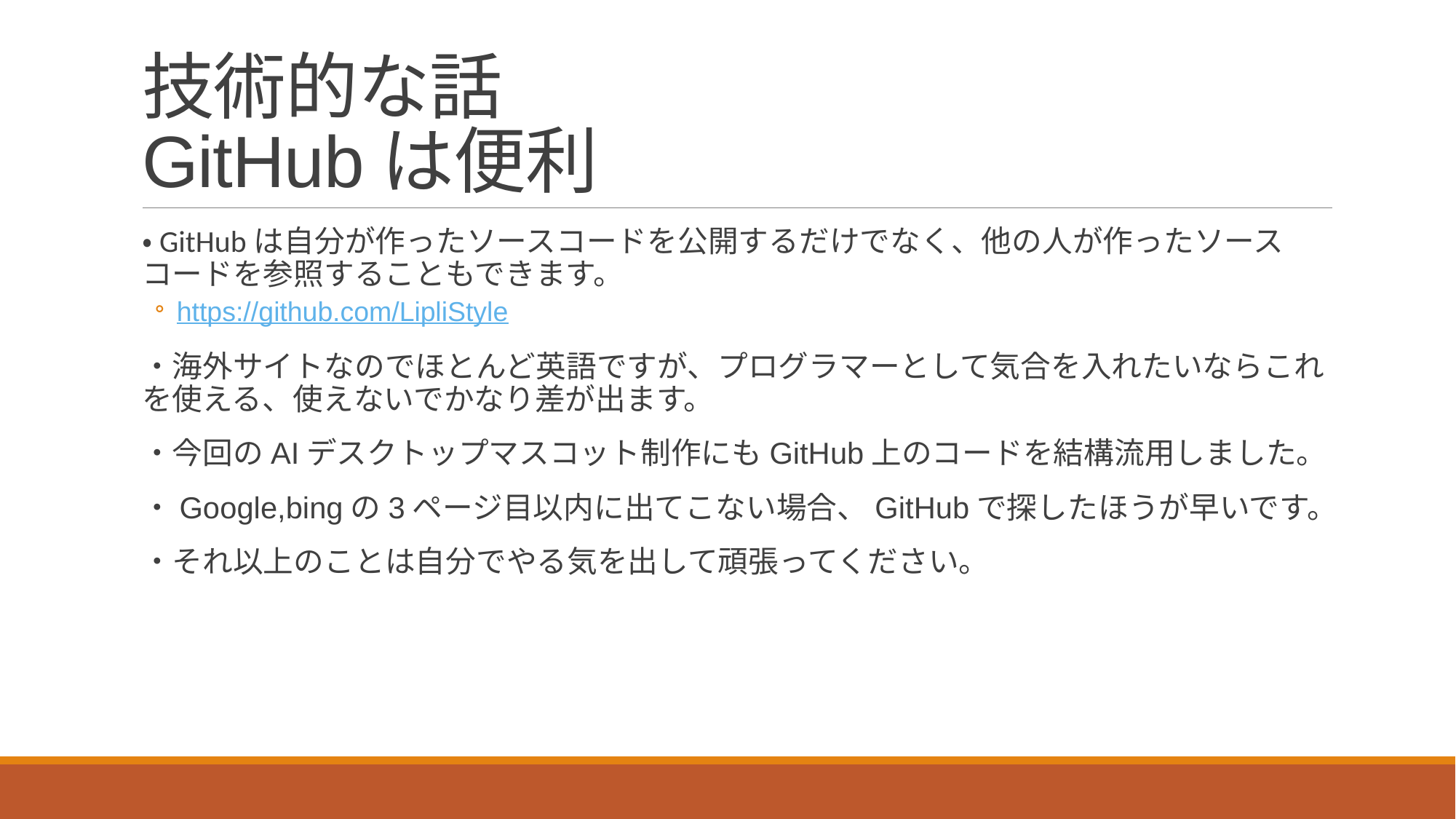

# 技術的な話 GitHubは便利
・GitHubは自分が作ったソースコードを公開するだけでなく、他の人が作ったソースコードを参照することもできます。
https://github.com/LipliStyle
・海外サイトなのでほとんど英語ですが、プログラマーとして気合を入れたいならこれを使える、使えないでかなり差が出ます。
・今回のAIデスクトップマスコット制作にもGitHub上のコードを結構流用しました。
・Google,bingの3ページ目以内に出てこない場合、GitHubで探したほうが早いです。
・それ以上のことは自分でやる気を出して頑張ってください。